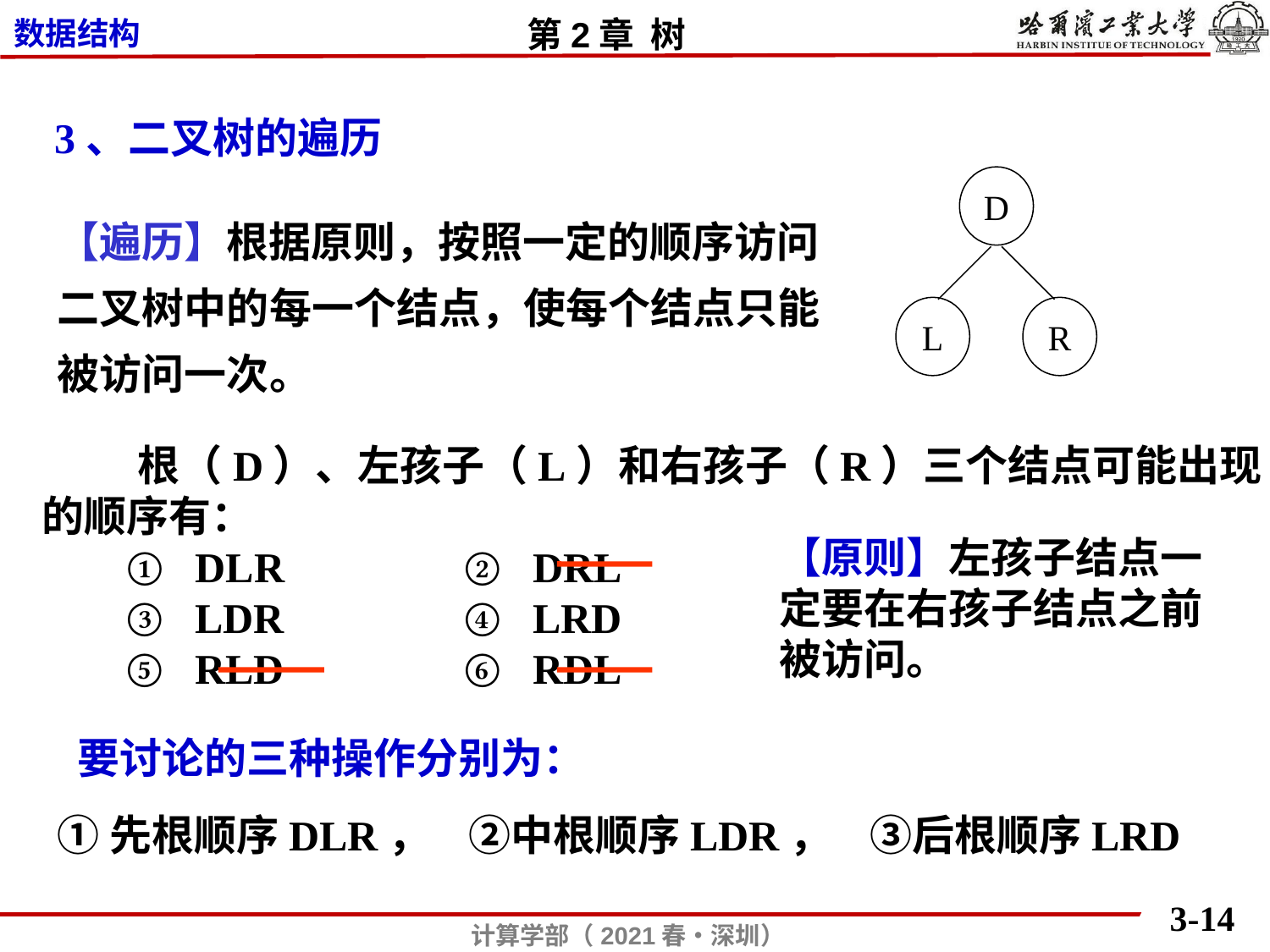

3、二叉树的遍历
D

L
R
【遍历】根据原则，按照一定的顺序访问二叉树中的每一个结点，使每个结点只能被访问一次。
         根（D）、左孩子（L）和右孩子（R）三个结点可能出现
的顺序有：
        ①   DLR                 ②   DRL
        ③   LDR                 ④   LRD
        ⑤   RLD                 ⑥   RDL
【原则】左孩子结点一定要在右孩子结点之前被访问。

要讨论的三种操作分别为：
①先根顺序DLR，    ②中根顺序LDR，    ③后根顺序LRD